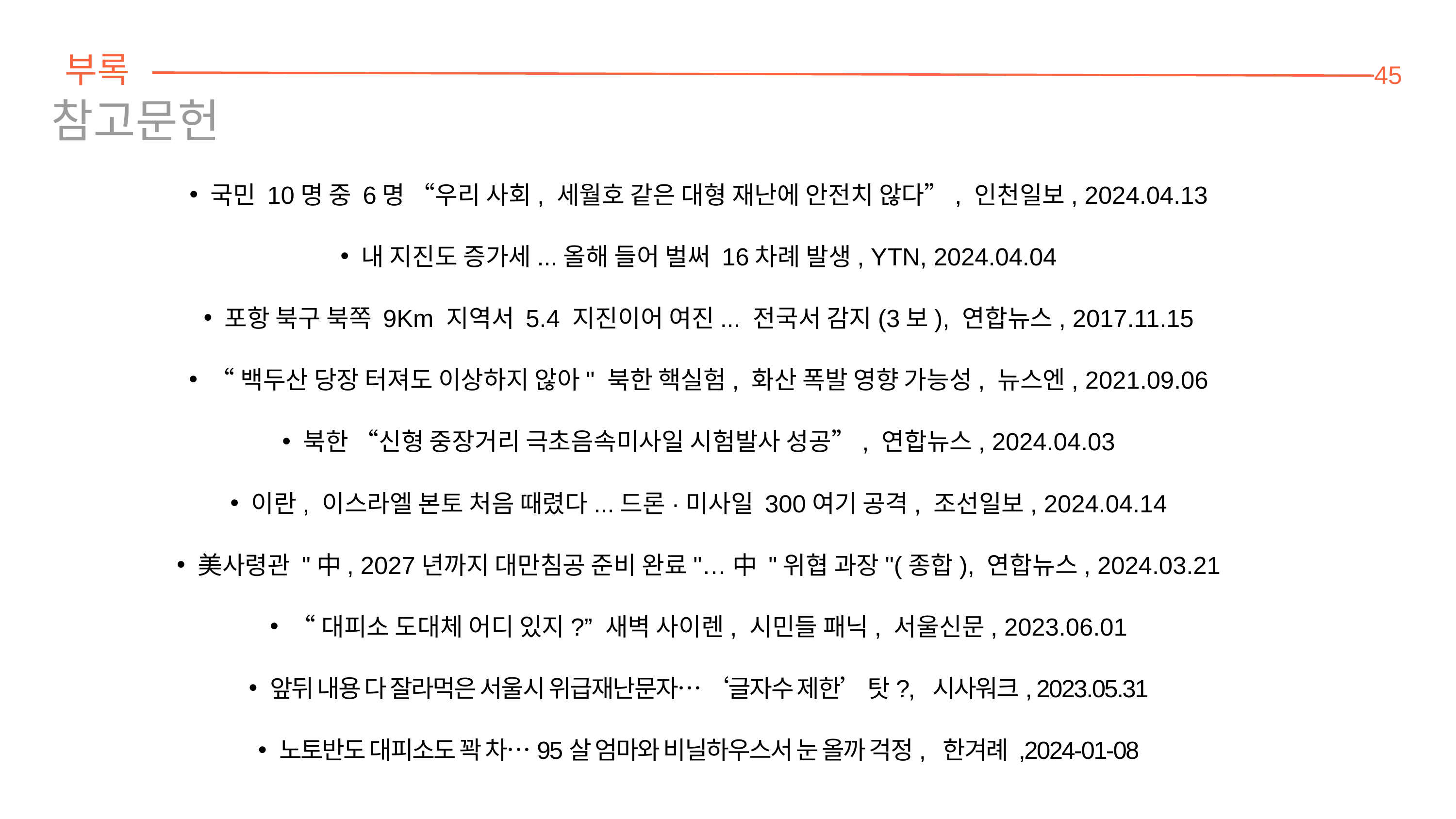

부록
45

참고문헌
국민 10명 중 6명 “우리 사회, 세월호 같은 대형 재난에 안전치 않다”, 인천일보, 2024.04.13
내 지진도 증가세...올해 들어 벌써 16차례 발생, YTN, 2024.04.04
포항 북구 북쪽 9Km 지역서 5.4 지진이어 여진... 전국서 감지(3보), 연합뉴스, 2017.11.15
“백두산 당장 터져도 이상하지 않아" 북한 핵실험, 화산 폭발 영향 가능성, 뉴스엔, 2021.09.06
북한 “신형 중장거리 극초음속미사일 시험발사 성공”, 연합뉴스, 2024.04.03
이란, 이스라엘 본토 처음 때렸다...드론·미사일 300여기 공격, 조선일보, 2024.04.14
美사령관 "中, 2027년까지 대만침공 준비 완료"…中 "위협 과장"(종합), 연합뉴스, 2024.03.21
“대피소 도대체 어디 있지?” 새벽 사이렌, 시민들 패닉, 서울신문, 2023.06.01
앞뒤 내용 다 잘라먹은 서울시 위급재난문자… ‘글자수 제한’ 탓?,  시사워크, 2023.05.31
노토반도 대피소도 꽉 차…95살 엄마와 비닐하우스서 눈 올까 걱정,  한겨례 ,2024-01-08